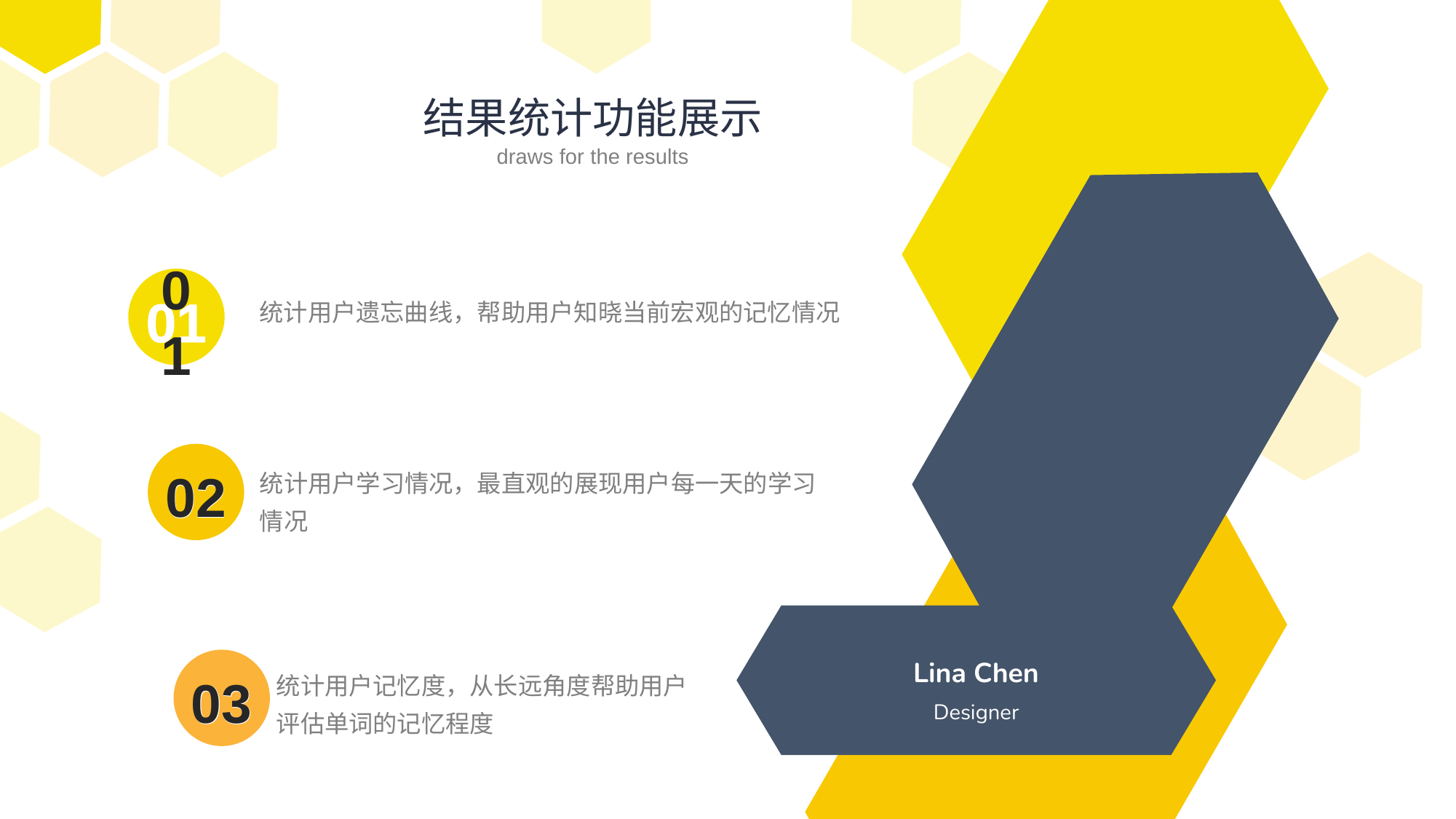

结果统计功能展示
draws for the results

01
01
统计用户遗忘曲线，帮助用户知晓当前宏观的记忆情况

统计用户学习情况，最直观的展现用户每一天的学习情况
02
02

Lina Chen
统计用户记忆度，从长远角度帮助用户
评估单词的记忆程度
03
03
Designer